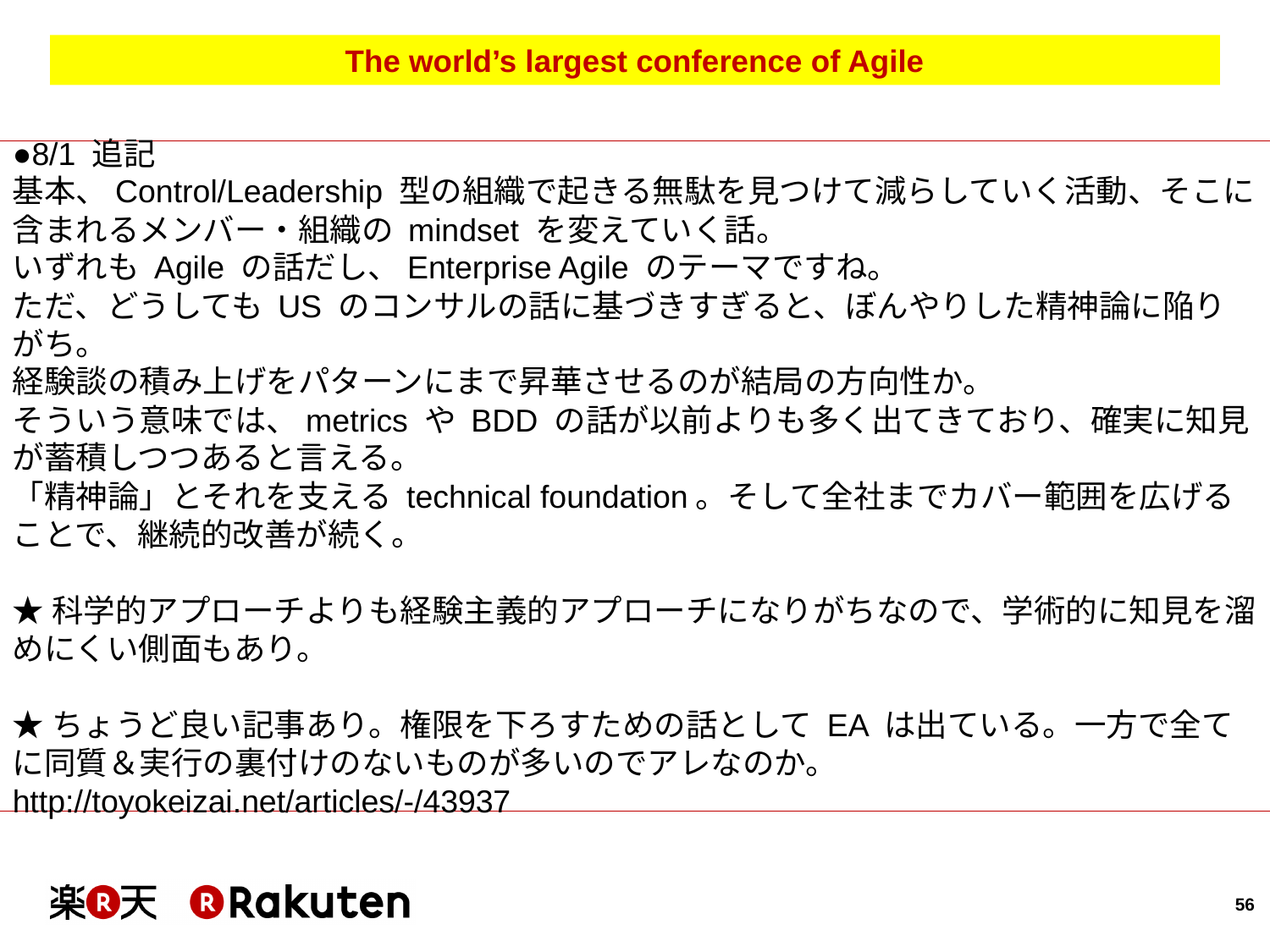

# The world’s largest conference of Agile
●8/1 追記
基本、Control/Leadership 型の組織で起きる無駄を見つけて減らしていく活動、そこに含まれるメンバー・組織の mindset を変えていく話。
いずれも Agile の話だし、Enterprise Agile のテーマですね。
ただ、どうしても US のコンサルの話に基づきすぎると、ぼんやりした精神論に陥りがち。
経験談の積み上げをパターンにまで昇華させるのが結局の方向性か。
そういう意味では、metrics や BDD の話が以前よりも多く出てきており、確実に知見が蓄積しつつあると言える。
「精神論」とそれを支える technical foundation。そして全社までカバー範囲を広げることで、継続的改善が続く。

★科学的アプローチよりも経験主義的アプローチになりがちなので、学術的に知見を溜めにくい側面もあり。

★ちょうど良い記事あり。権限を下ろすための話として EA は出ている。一方で全てに同質＆実行の裏付けのないものが多いのでアレなのか。
http://toyokeizai.net/articles/-/43937